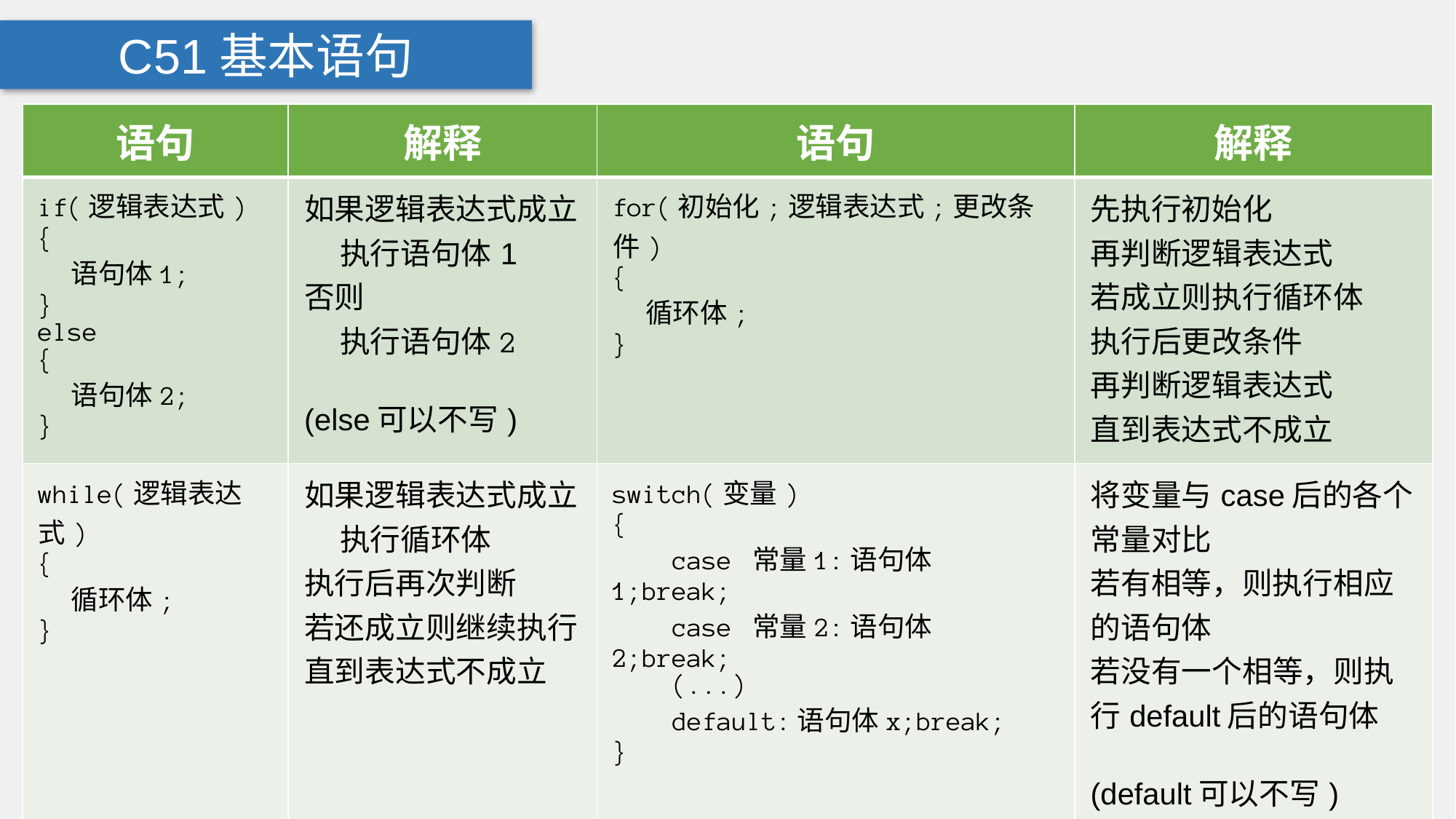

C51基本语句
| 语句 | 解释 | 语句 | 解释 |
| --- | --- | --- | --- |
| if(逻辑表达式) { 语句体1; } else { 语句体2; } | 如果逻辑表达式成立 执行语句体1 否则 执行语句体2 (else可以不写) | for(初始化;逻辑表达式;更改条件) { 循环体; } | 先执行初始化 再判断逻辑表达式 若成立则执行循环体 执行后更改条件 再判断逻辑表达式 直到表达式不成立 |
| while(逻辑表达式) { 循环体; } | 如果逻辑表达式成立 执行循环体 执行后再次判断 若还成立则继续执行直到表达式不成立 | switch(变量) { case 常量1:语句体1;break; case 常量2:语句体2;break; (...) default:语句体x;break; } | 将变量与case后的各个常量对比 若有相等，则执行相应的语句体 若没有一个相等，则执行default后的语句体 (default可以不写) |